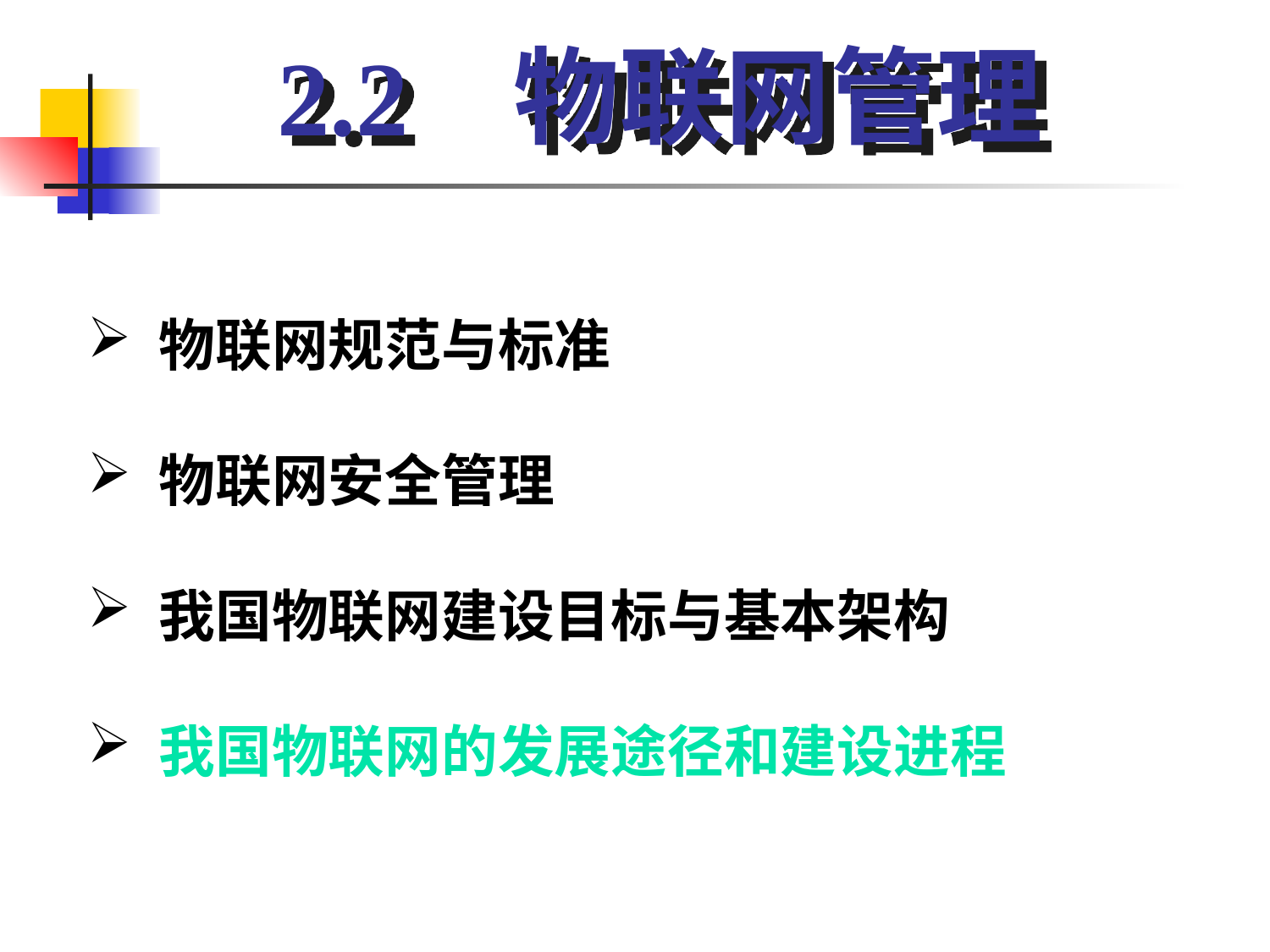

2.2   物联网管理
 物联网规范与标准
 物联网安全管理
 我国物联网建设目标与基本架构
 我国物联网的发展途径和建设进程